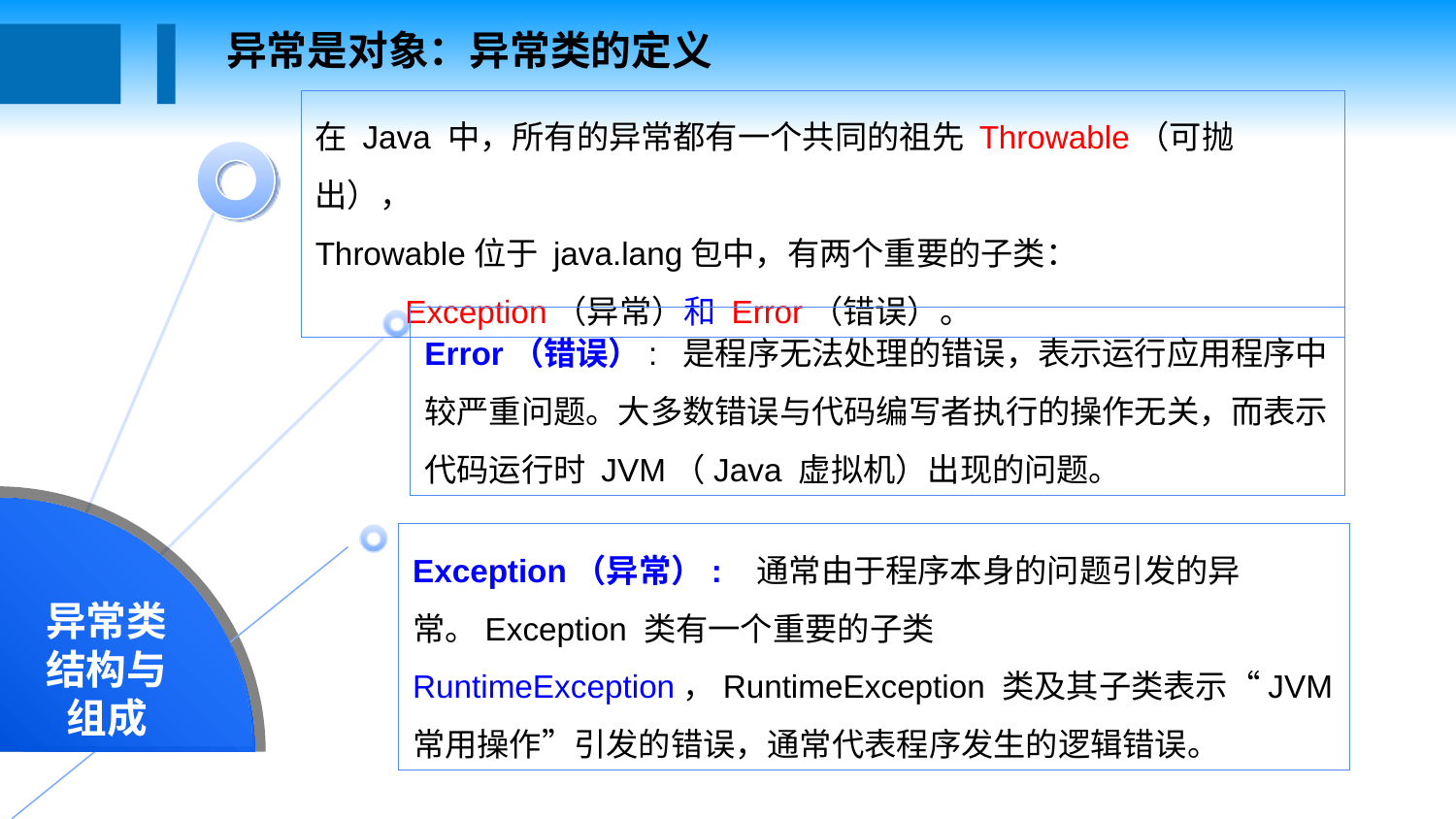

异常是对象：异常类的定义
在 Java 中，所有的异常都有一个共同的祖先 Throwable（可抛出），
Throwable位于 java.lang包中，有两个重要的子类：
          Exception（异常）和 Error（错误）。

异常类结构与组成

Error（错误）:  是程序无法处理的错误，表示运行应用程序中较严重问题。大多数错误与代码编写者执行的操作无关，而表示代码运行时 JVM（Java 虚拟机）出现的问题。
Exception（异常）:   通常由于程序本身的问题引发的异常。Exception 类有一个重要的子类 RuntimeException，RuntimeException 类及其子类表示“JVM 常用操作”引发的错误，通常代表程序发生的逻辑错误。